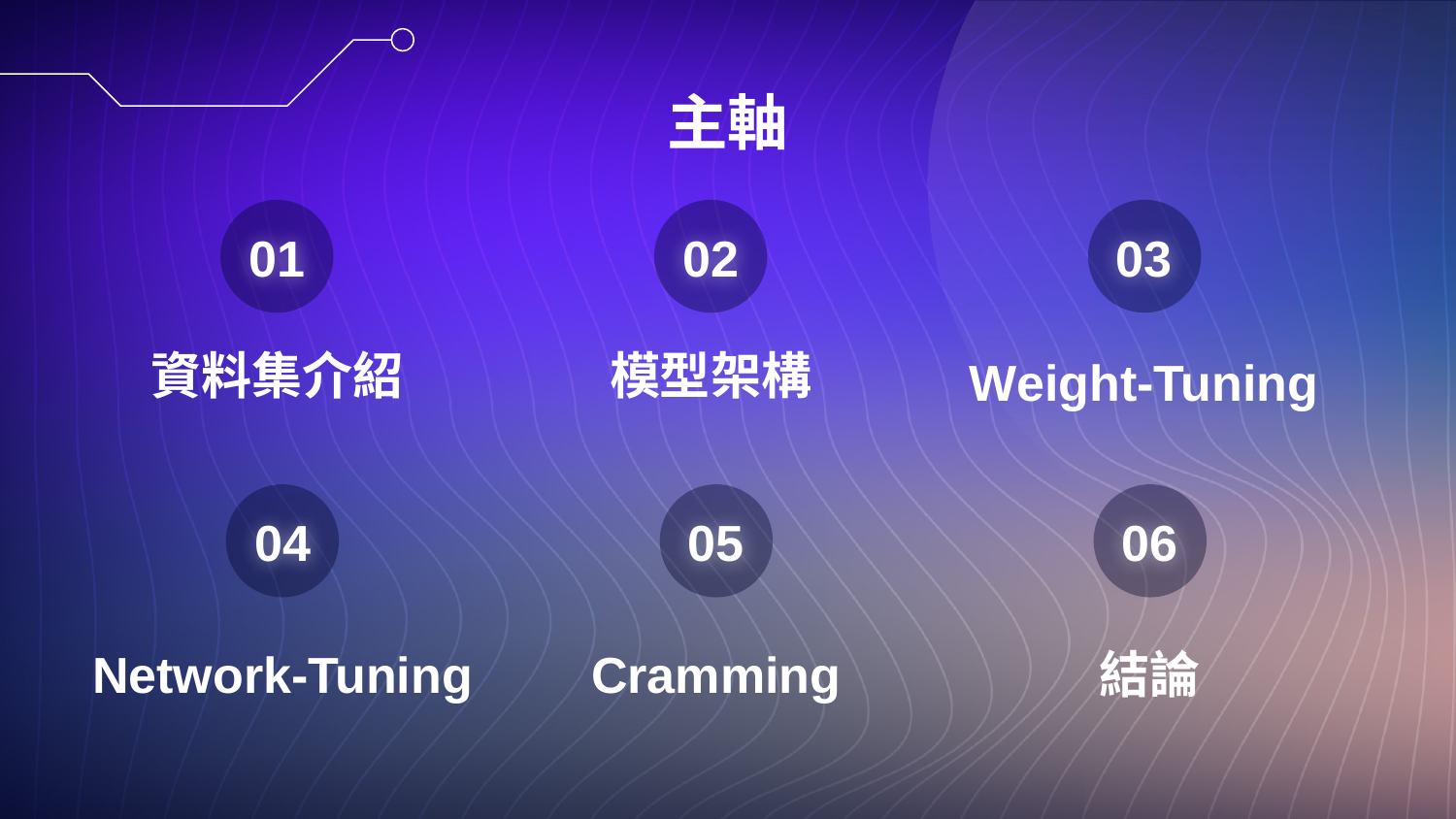

主軸

01
02
03
資料集介紹
模型架構
Weight-Tuning

04
05
06
Network-Tuning
Cramming
結論